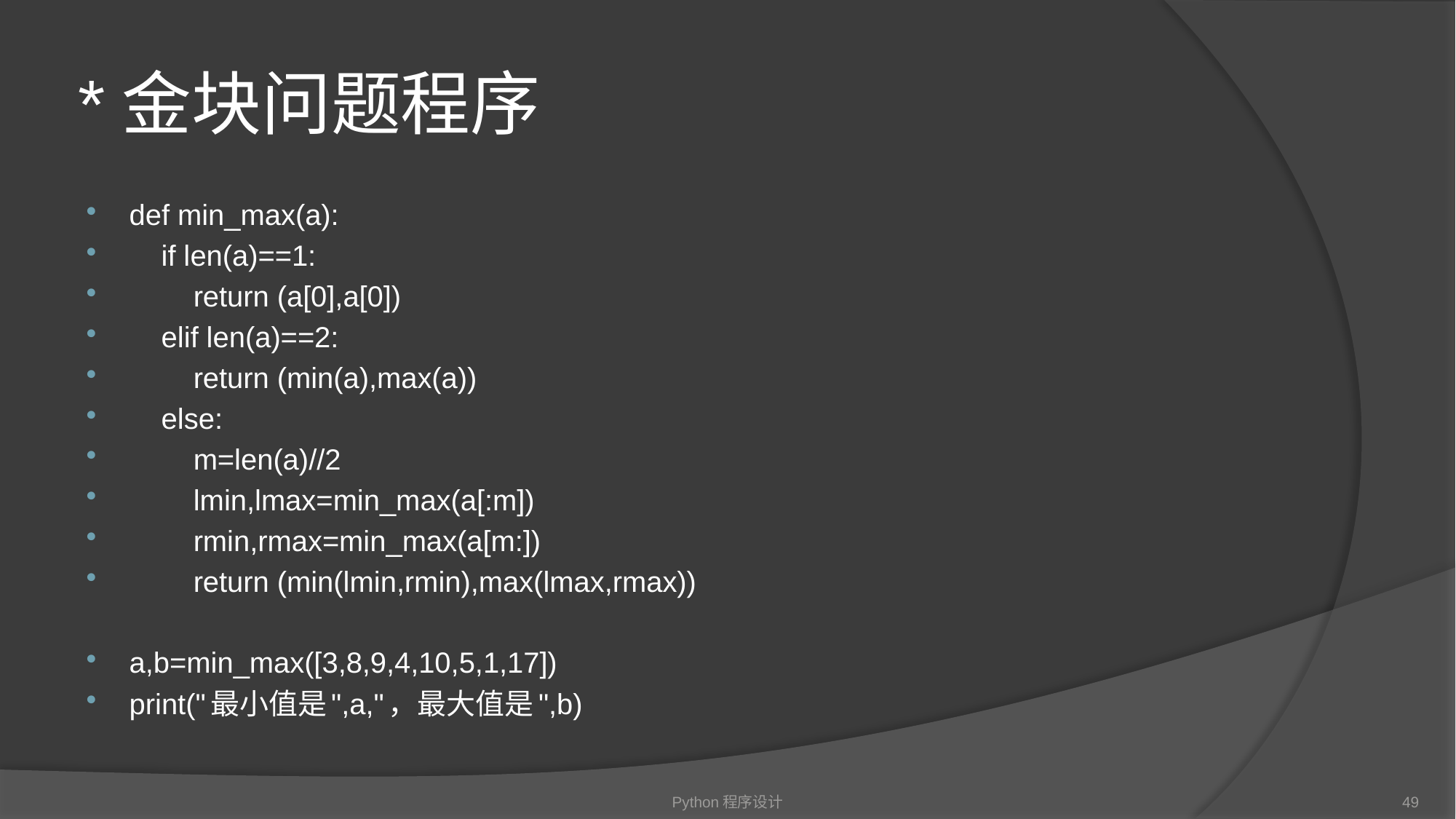

# *金块问题程序
def min_max(a):
    if len(a)==1:
        return (a[0],a[0])
    elif len(a)==2:
        return (min(a),max(a))
    else:
        m=len(a)//2
        lmin,lmax=min_max(a[:m])
        rmin,rmax=min_max(a[m:])
        return (min(lmin,rmin),max(lmax,rmax))

a,b=min_max([3,8,9,4,10,5,1,17])
print("最小值是",a,"，最大值是",b)
Python程序设计
49